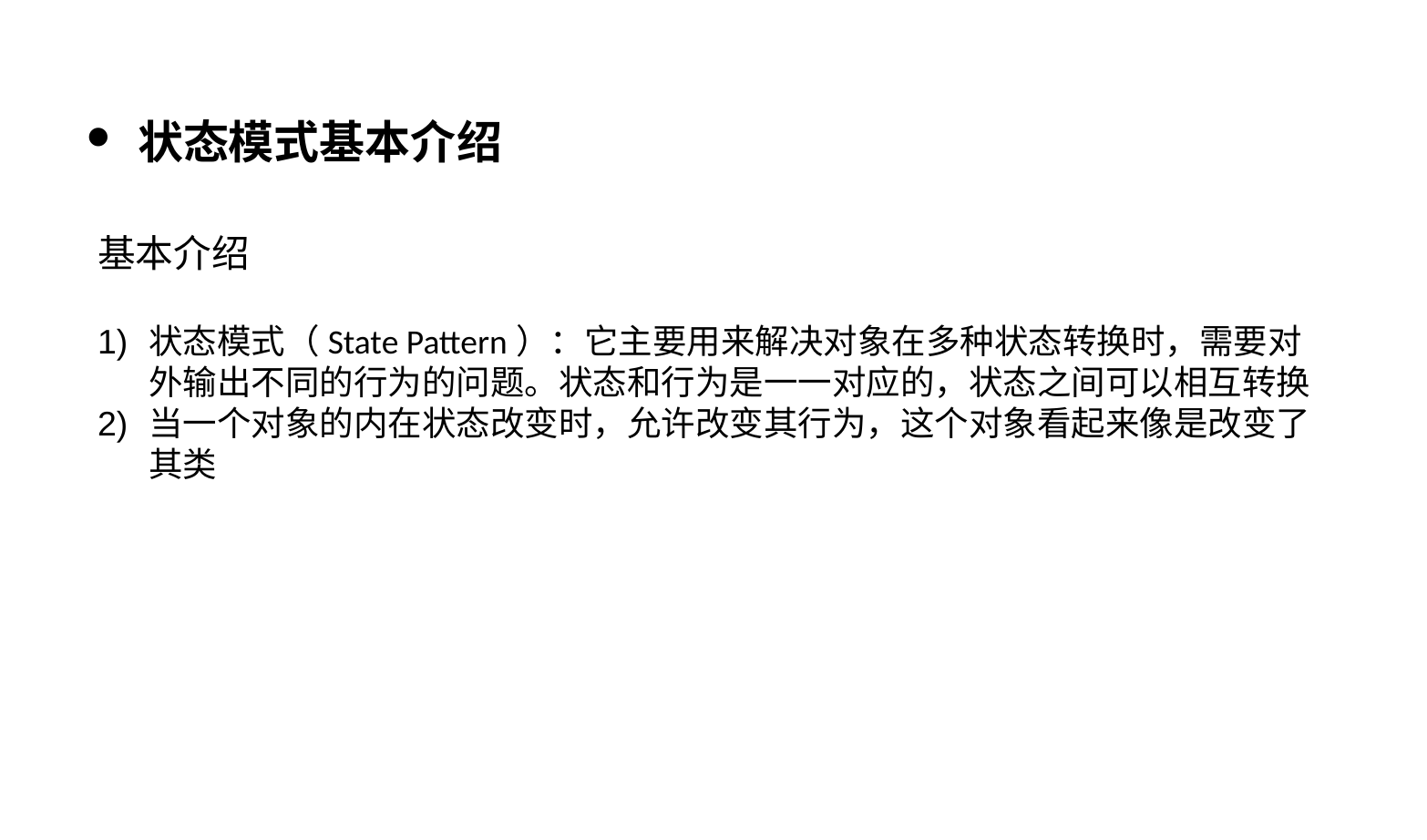

状态模式基本介绍

基本介绍

状态模式（State Pattern）：它主要用来解决对象在多种状态转换时，需要对外输出不同的行为的问题。状态和行为是一一对应的，状态之间可以相互转换
当一个对象的内在状态改变时，允许改变其行为，这个对象看起来像是改变了其类